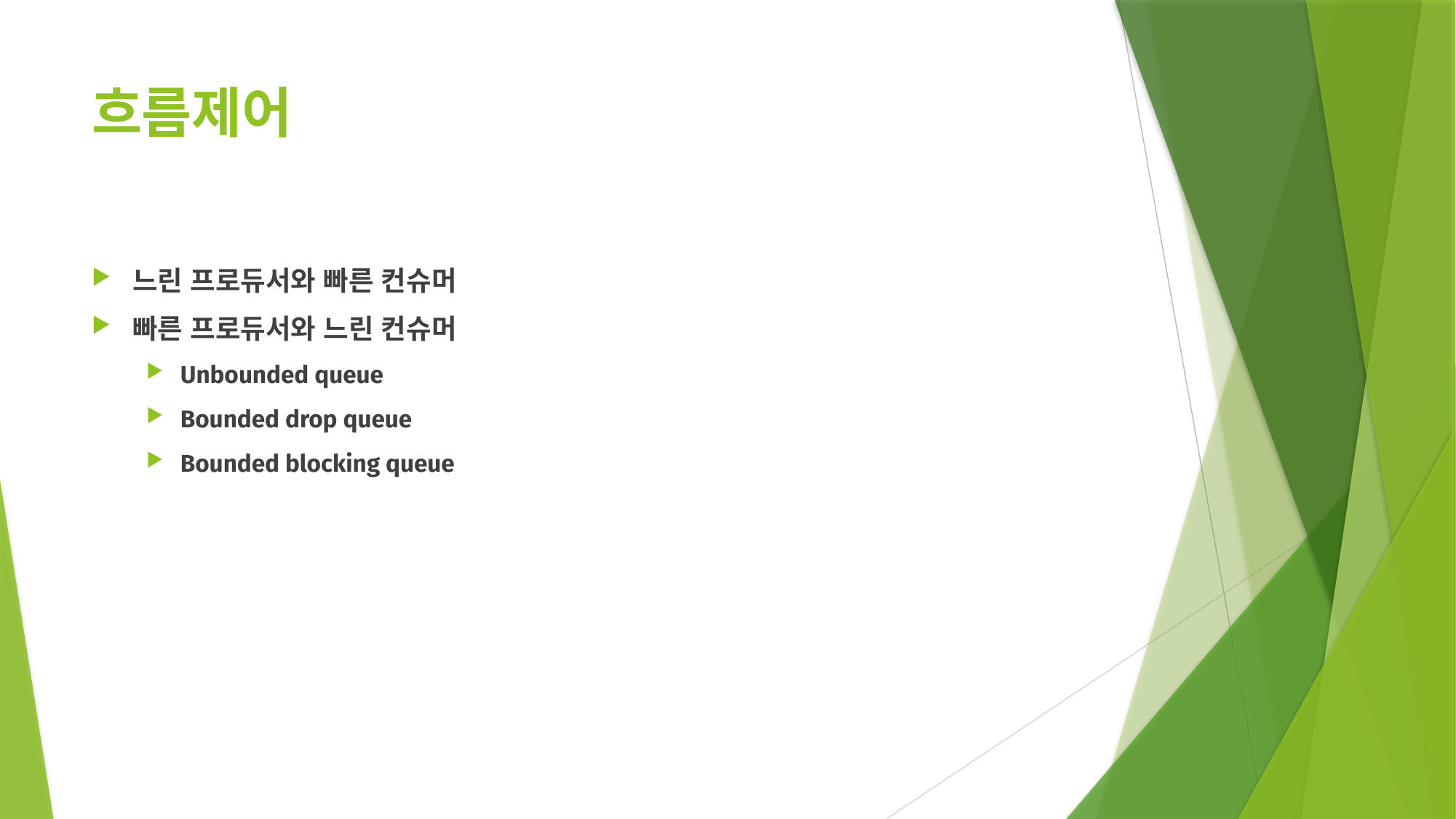

# 흐름제어
느린 프로듀서와 빠른 컨슈머
빠른 프로듀서와 느린 컨슈머
Unbounded queue
Bounded drop queue
Bounded blocking queue